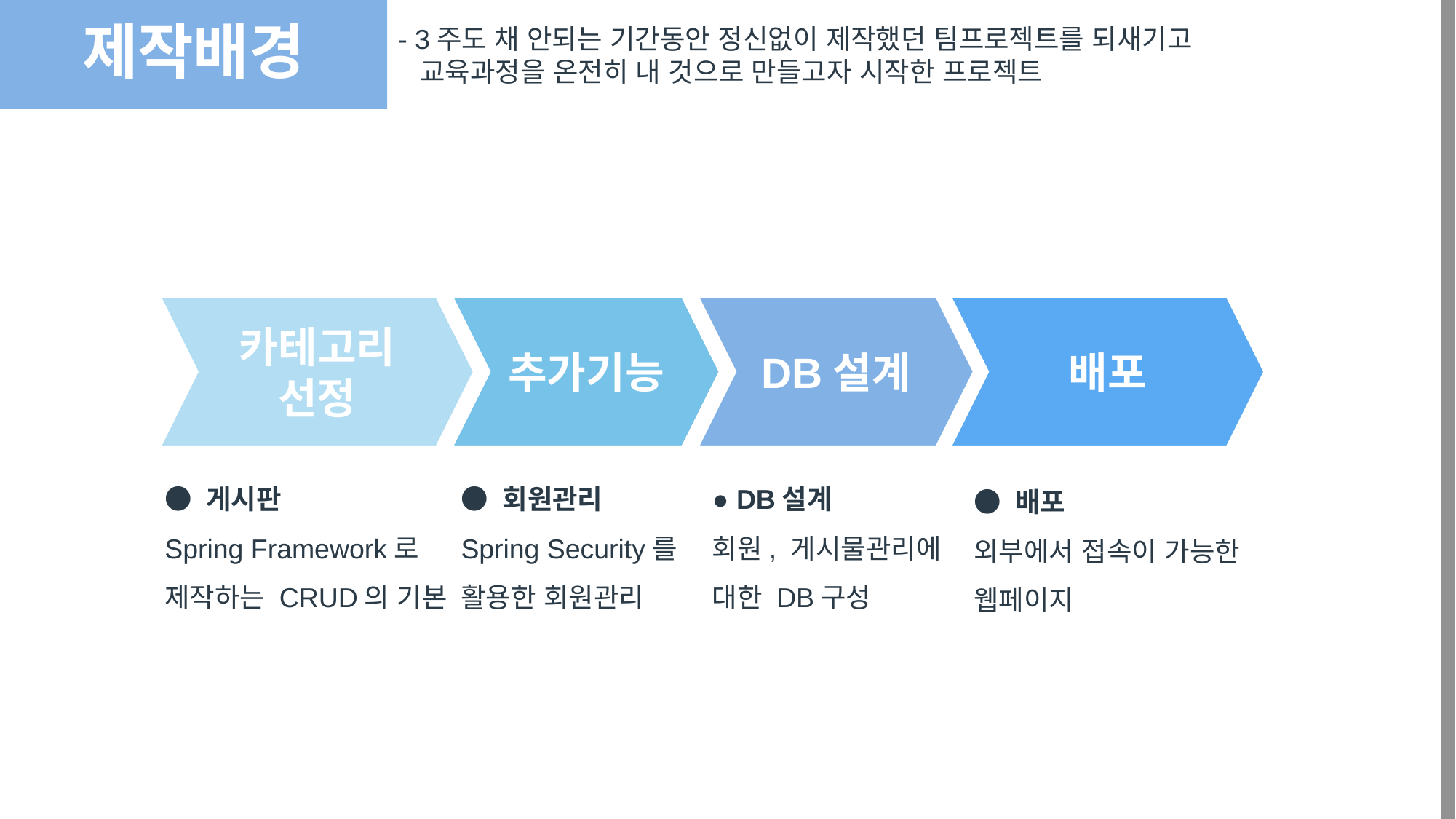

제작배경
- 3주도 채 안되는 기간동안 정신없이 제작했던 팀프로젝트를 되새기고
  교육과정을 온전히 내 것으로 만들고자 시작한 프로젝트
카테고리
선정
추가기능
DB설계
배포
● 게시판
Spring Framework로
제작하는 CRUD의 기본

● 회원관리
Spring Security를
활용한 회원관리
● DB설계
회원, 게시물관리에
대한 DB구성

● 배포
외부에서 접속이 가능한
웹페이지